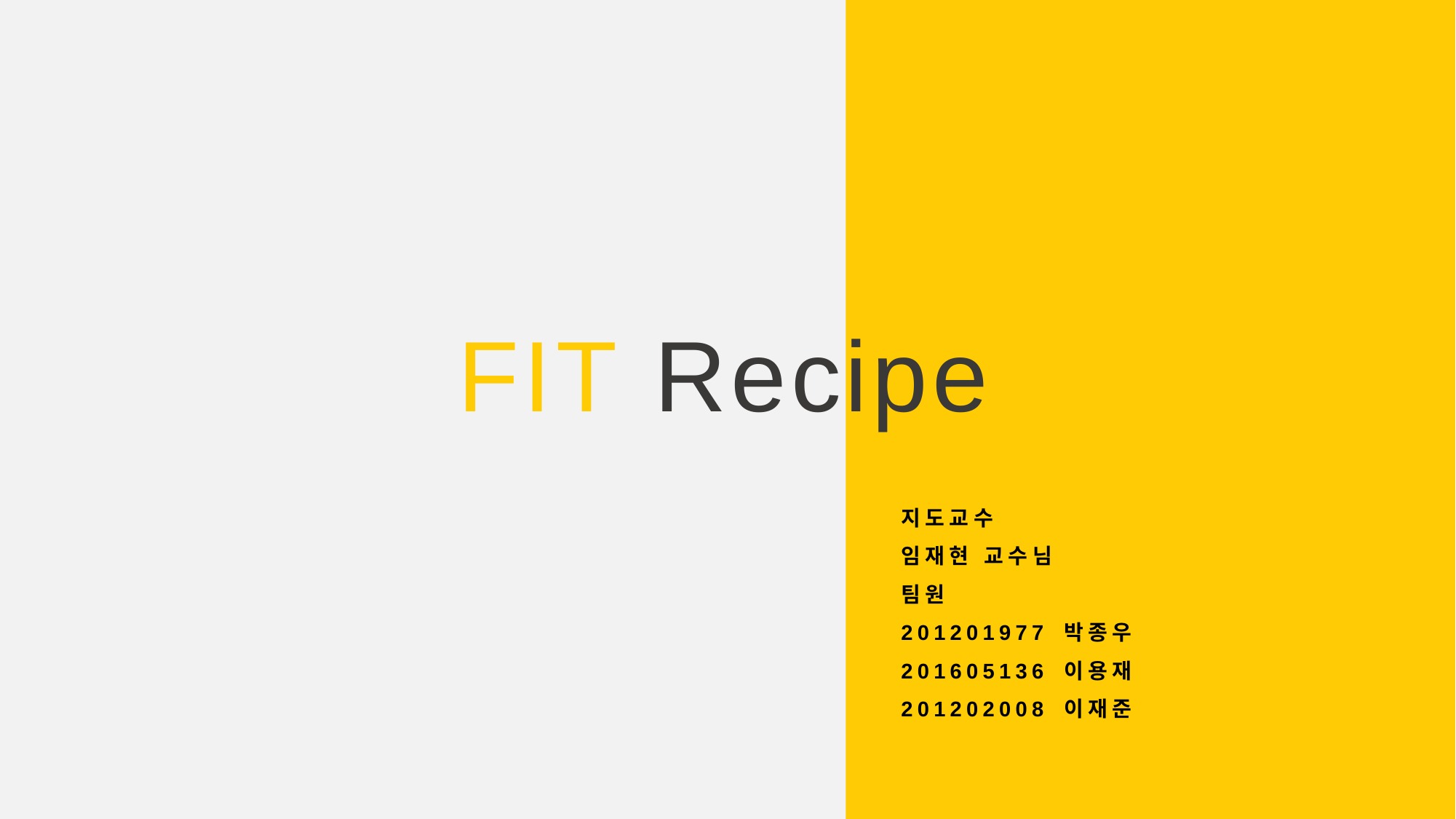

FIT Recipe
지도교수
임재현 교수님
팀원
201201977 박종우
201605136 이용재201202008 이재준